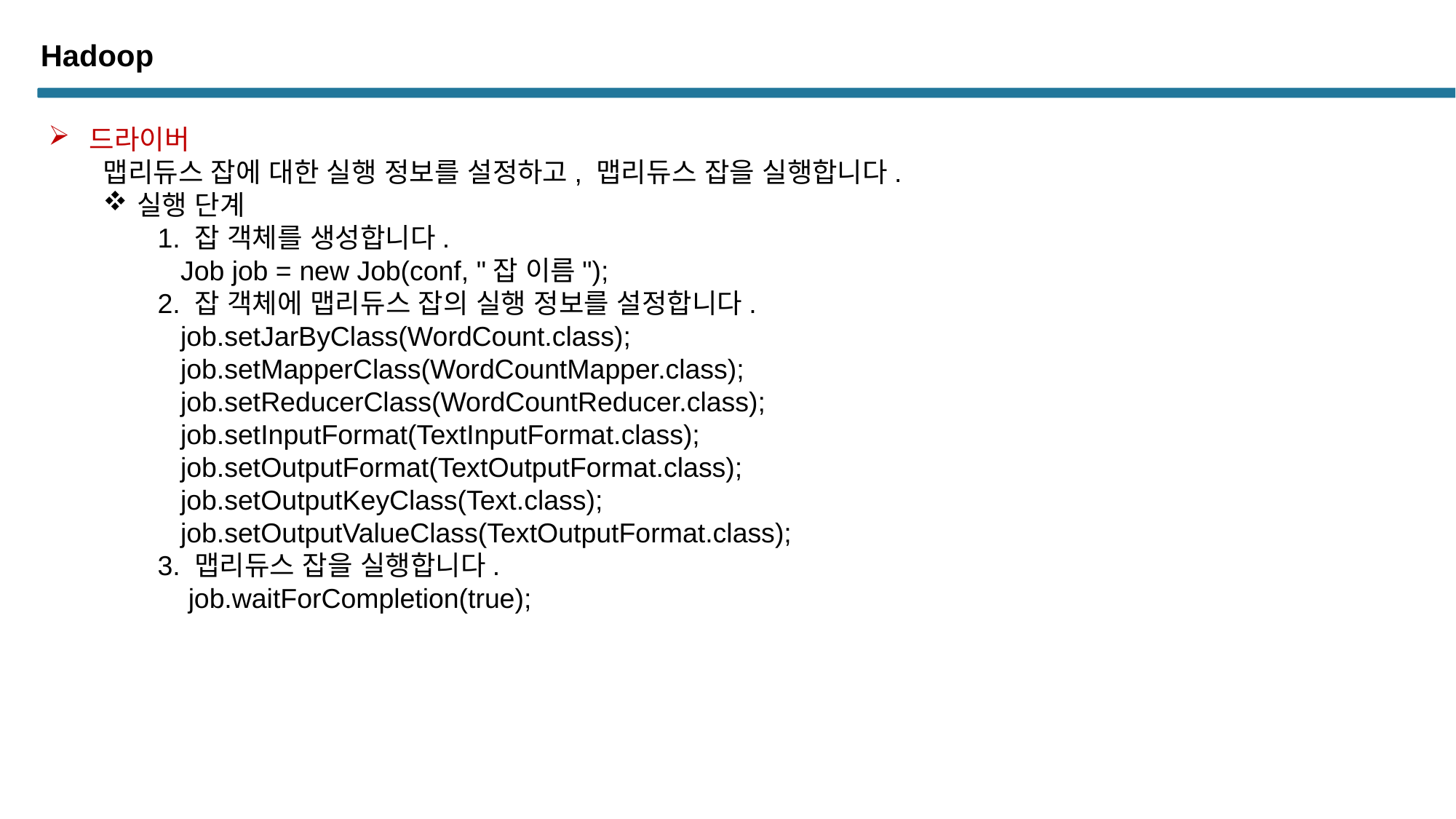

# Hadoop
드라이버
맵리듀스 잡에 대한 실행 정보를 설정하고, 맵리듀스 잡을 실행합니다.
실행 단계
1. 잡 객체를 생성합니다.
   Job job = new Job(conf, "잡 이름");
2. 잡 객체에 맵리듀스 잡의 실행 정보를 설정합니다.
   job.setJarByClass(WordCount.class);
   job.setMapperClass(WordCountMapper.class);
   job.setReducerClass(WordCountReducer.class);
   job.setInputFormat(TextInputFormat.class);
   job.setOutputFormat(TextOutputFormat.class);
   job.setOutputKeyClass(Text.class);
   job.setOutputValueClass(TextOutputFormat.class);
3. 맵리듀스 잡을 실행합니다.
    job.waitForCompletion(true);